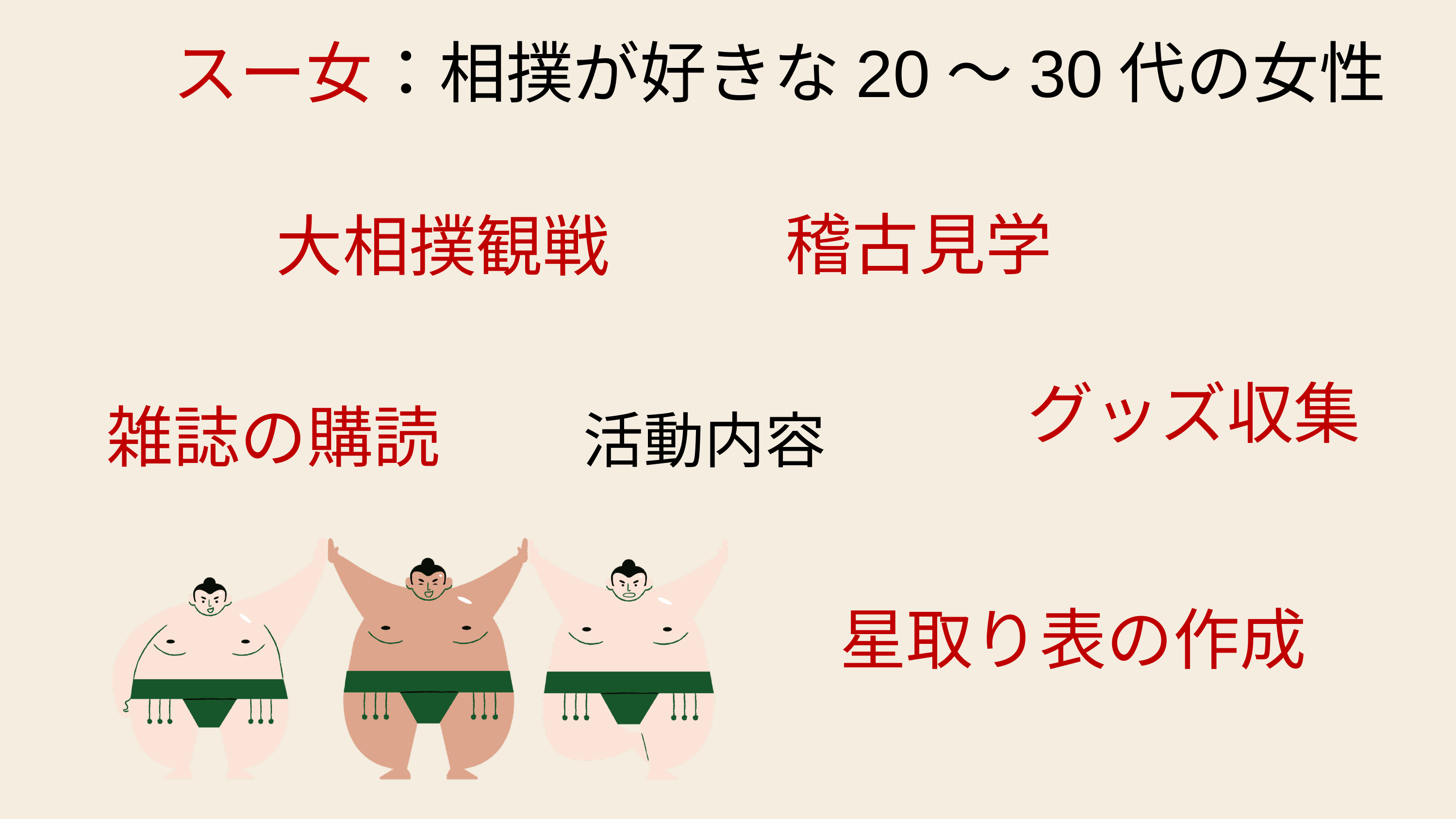

スー女：相撲が好きな20～30代の女性
稽古見学
大相撲観戦
グッズ収集
活動内容
雑誌の購読

星取り表の作成